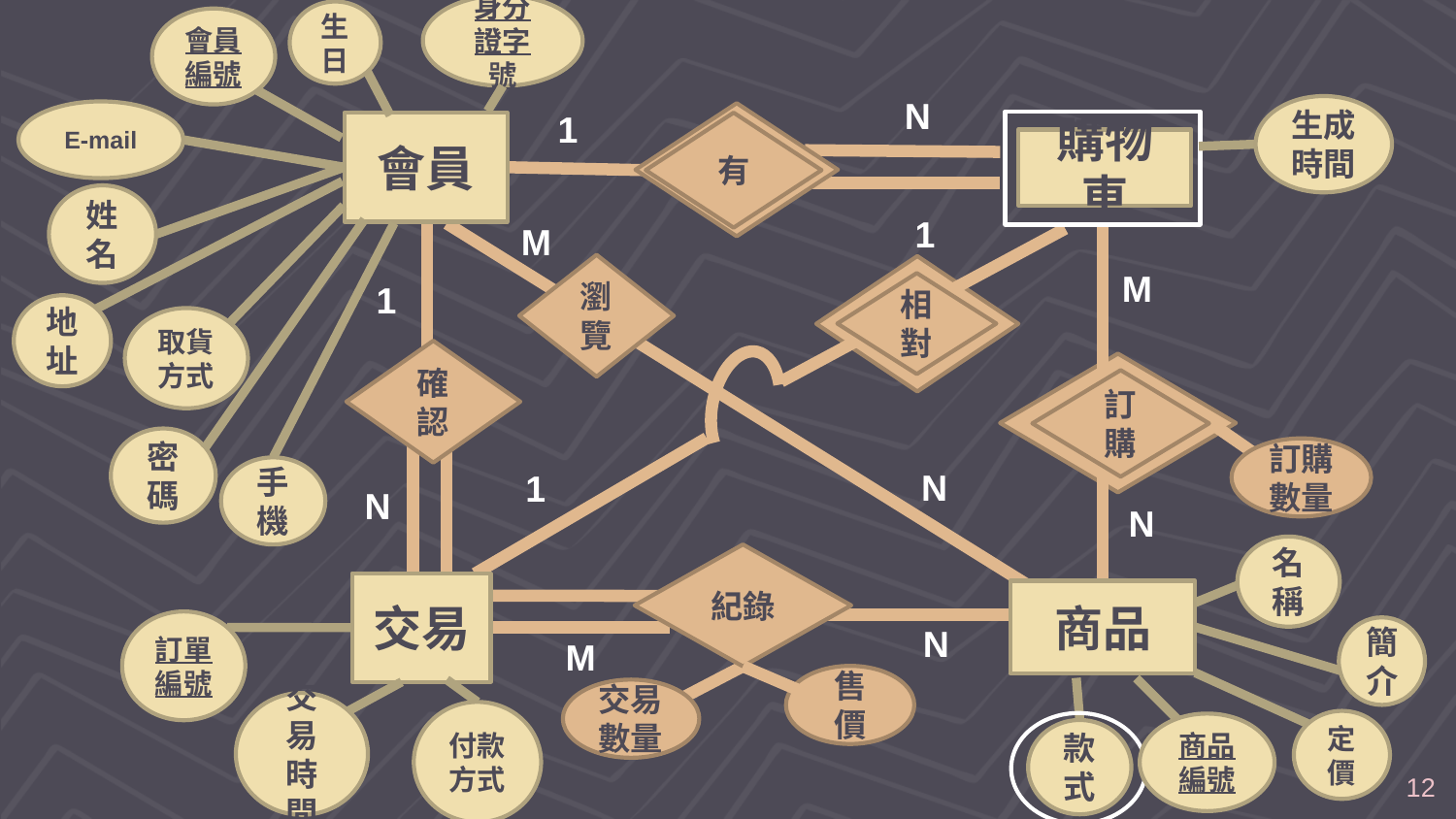

身分證字號
生日
會員編號
N
生成時間
1
E-mail
有

會員
有
購物車
姓名
1
M
瀏覽
有
M
1
相對
地址
取貨方式
確認
有
訂購

密碼
訂購數量
N
手機
1
N
N
名稱
紀錄
交易
商品
訂單編號
N
簡介
M
售價
交易數量
交易時間
付款方式
定價

商品編號
款式
12